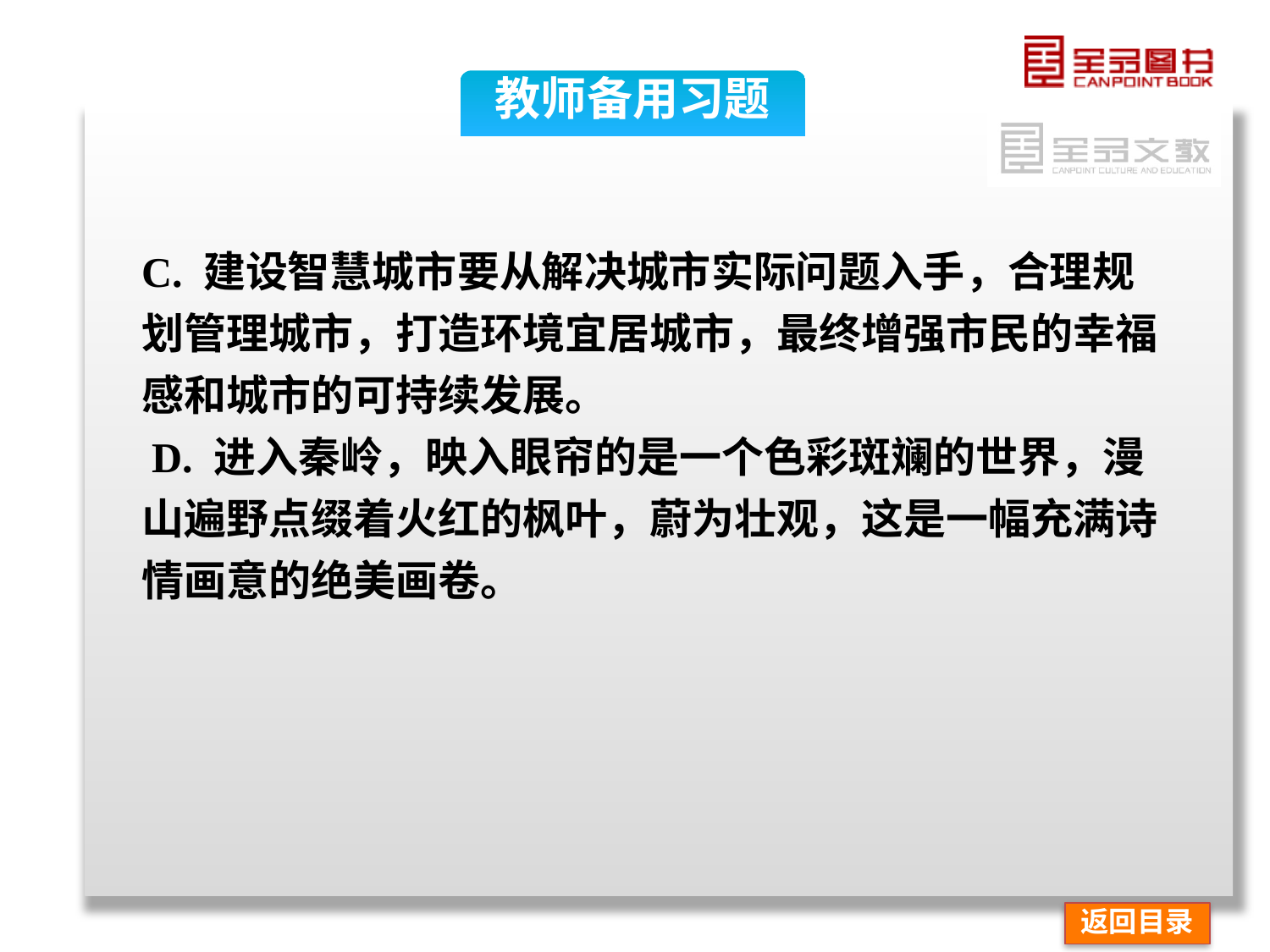

教师备用习题
C. 建设智慧城市要从解决城市实际问题入手，合理规划管理城市，打造环境宜居城市，最终增强市民的幸福感和城市的可持续发展。
 D. 进入秦岭，映入眼帘的是一个色彩斑斓的世界，漫山遍野点缀着火红的枫叶，蔚为壮观，这是一幅充满诗情画意的绝美画卷。

返回目录